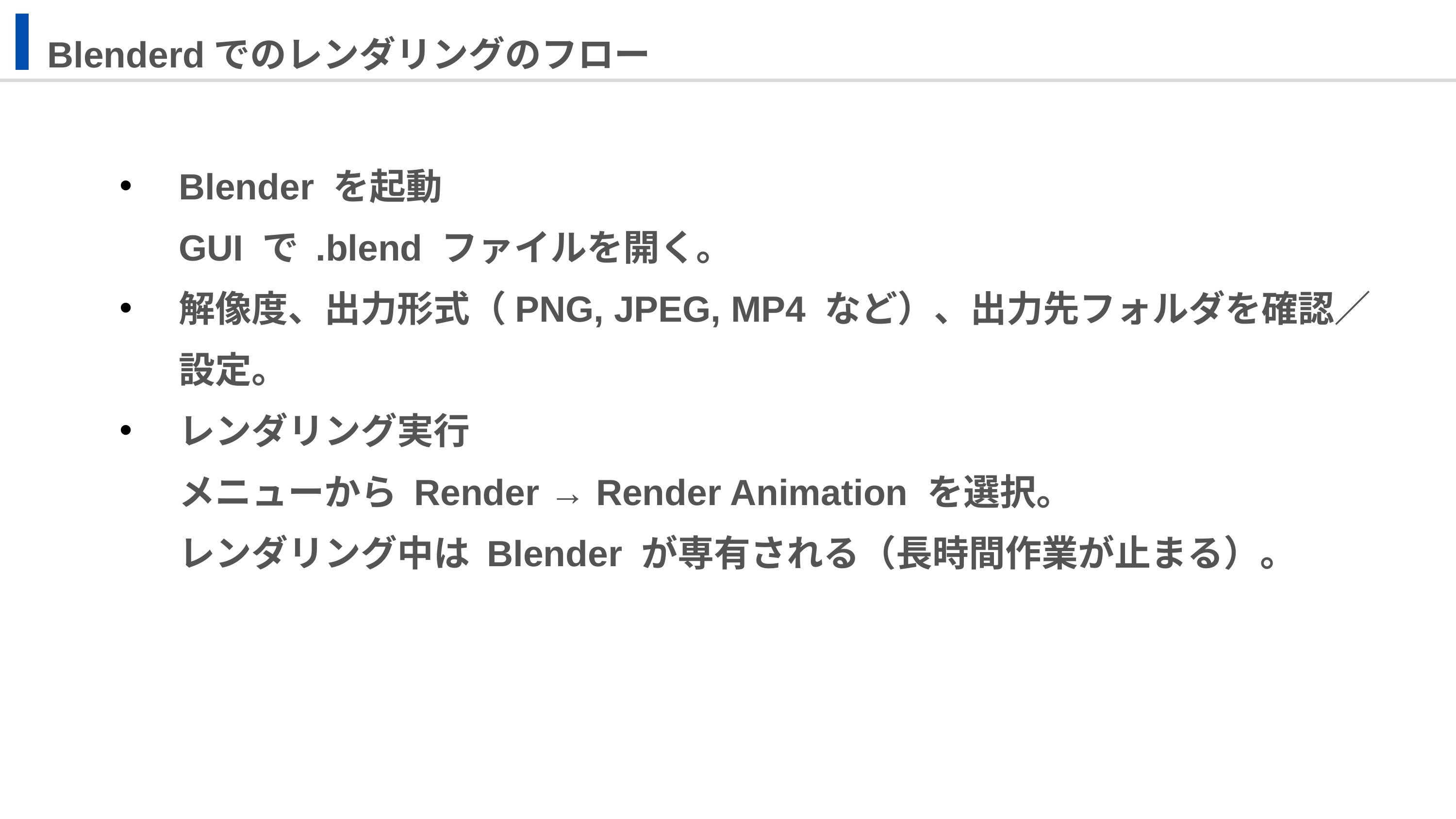

Blenderdでのレンダリングのフロー
Blender を起動
GUI で .blend ファイルを開く。
解像度、出力形式（PNG, JPEG, MP4 など）、出力先フォルダを確認／設定。
レンダリング実行
メニューから Render → Render Animation を選択。
レンダリング中は Blender が専有される（長時間作業が止まる）。